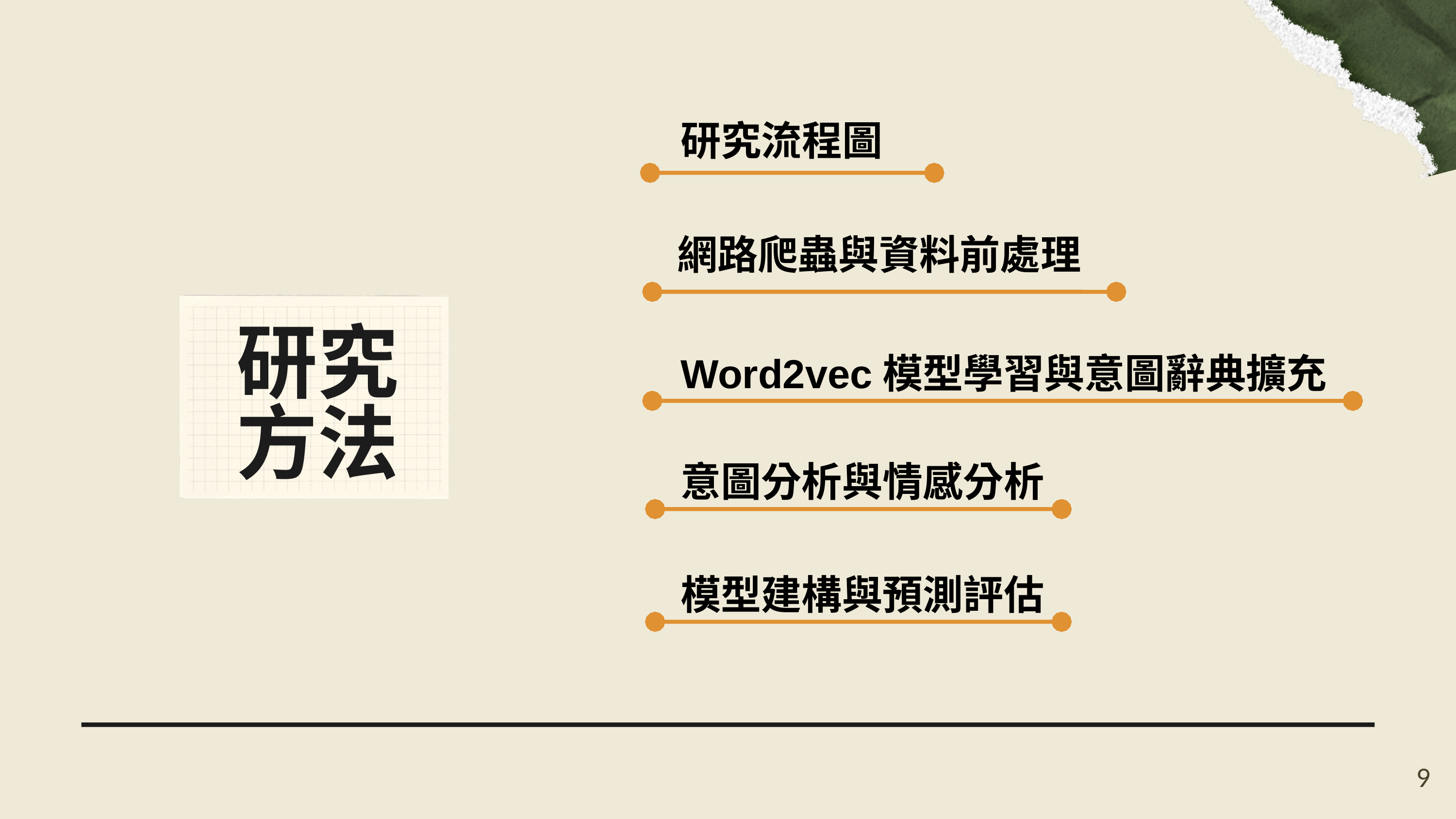

研究流程圖

網路爬蟲與資料前處理

研究方法
Word2vec模型學習與意圖辭典擴充

意圖分析與情感分析

模型建構與預測評估

9